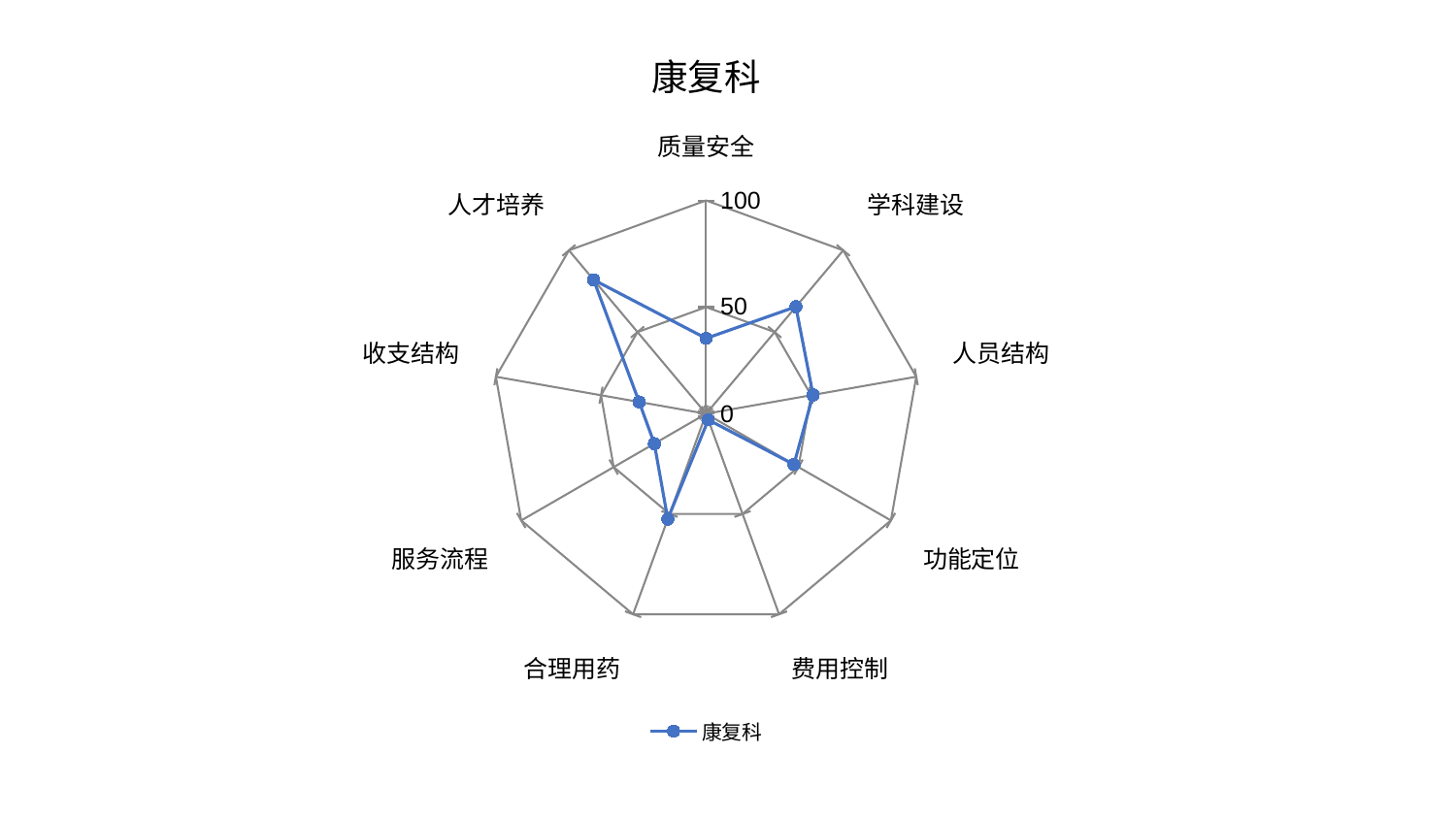

### Chart: 康复科

| Category | 康复科 |
|---|---|
| 质量安全 | 35.349764399570475 |
| 学科建设 | 65.49107960244348 |
| 人员结构 | 50.92584778016063 |
| 功能定位 | 47.54437962897609 |
| 费用控制 | 3.0400720363695424 |
| 合理用药 | 52.5144704011449 |
| 服务流程 | 27.99815597726551 |
| 收支结构 | 31.865489628171733 |
| 人才培养 | 81.98122493544123 |
82